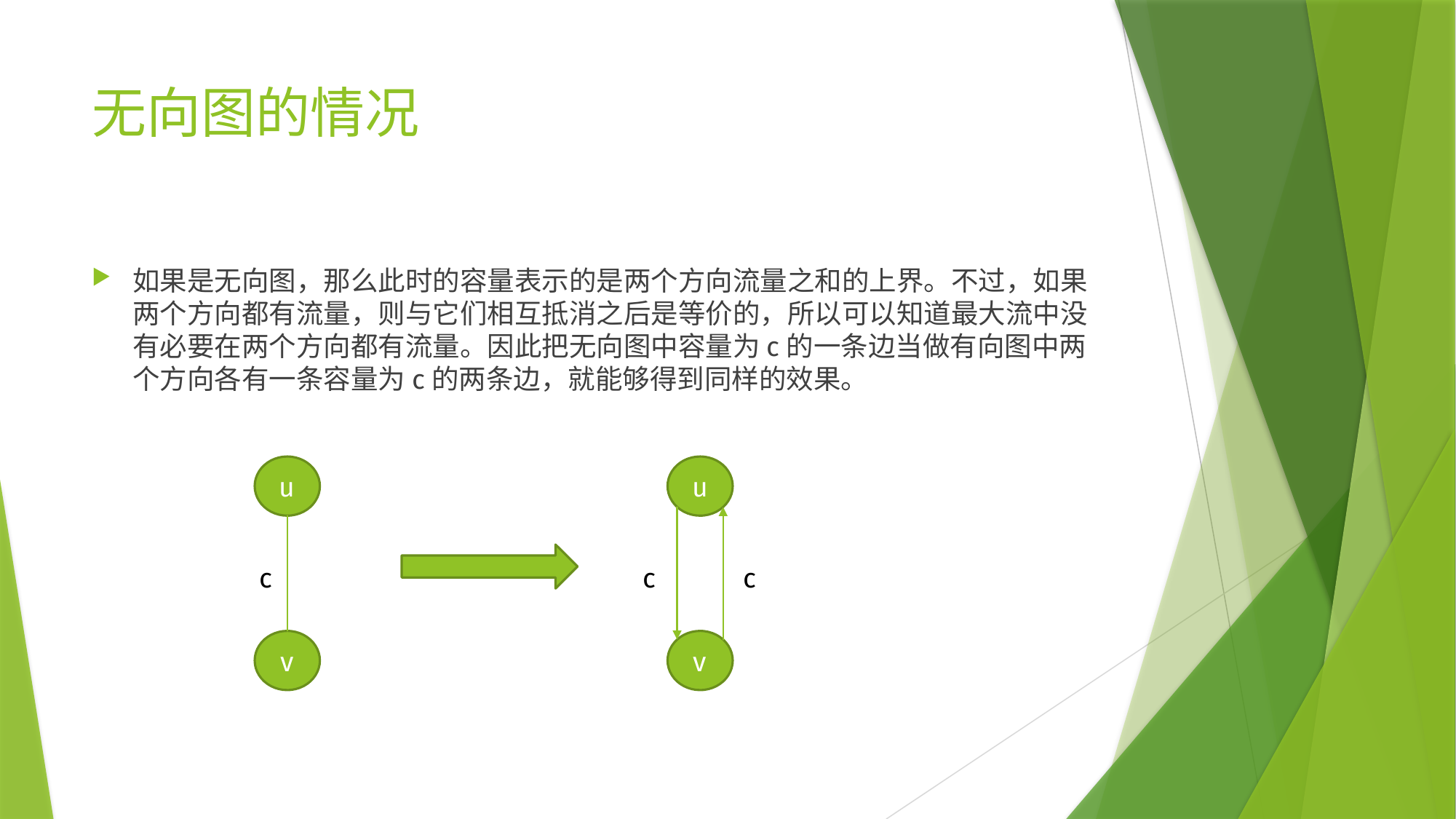

# 无向图的情况
如果是无向图，那么此时的容量表示的是两个方向流量之和的上界。不过，如果两个方向都有流量，则与它们相互抵消之后是等价的，所以可以知道最大流中没有必要在两个方向都有流量。因此把无向图中容量为c的一条边当做有向图中两个方向各有一条容量为c的两条边，就能够得到同样的效果。

u
u

c
c
c
v
v